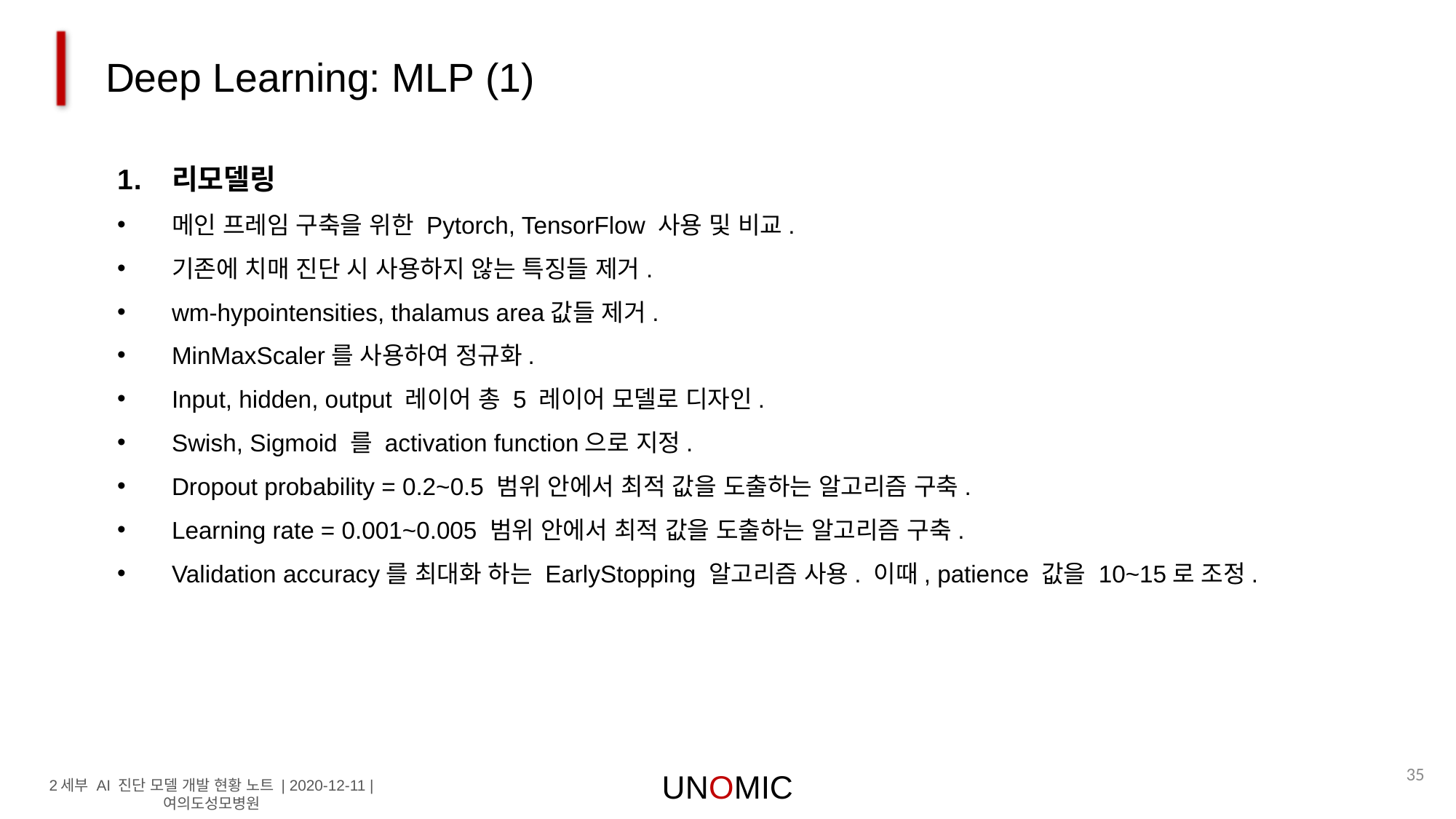

Deep Learning: MLP (1)
리모델링
메인 프레임 구축을 위한 Pytorch, TensorFlow 사용 및 비교.
기존에 치매 진단 시 사용하지 않는 특징들 제거.
wm-hypointensities, thalamus area값들 제거.
MinMaxScaler를 사용하여 정규화.
Input, hidden, output 레이어 총 5 레이어 모델로 디자인.
Swish, Sigmoid 를 activation function으로 지정.
Dropout probability = 0.2~0.5 범위 안에서 최적 값을 도출하는 알고리즘 구축.
Learning rate = 0.001~0.005 범위 안에서 최적 값을 도출하는 알고리즘 구축.
Validation accuracy를 최대화 하는 EarlyStopping 알고리즘 사용. 이때, patience 값을 10~15로 조정.

35
UNOMIC
2세부 AI 진단 모델 개발 현황 노트 | 2020-12-11 | 여의도성모병원